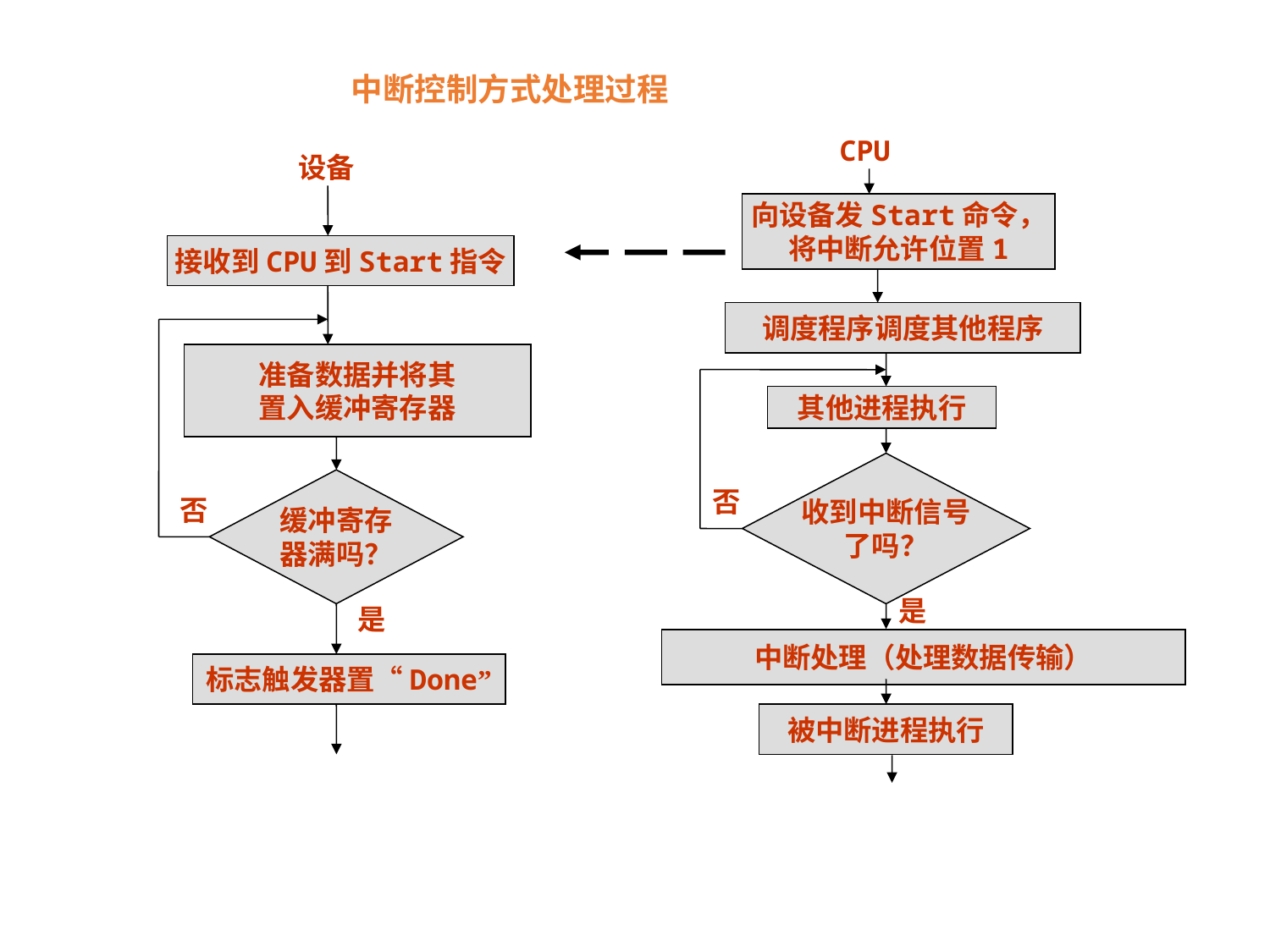

中断控制方式处理过程
CPU
设备

向设备发Start命令，
将中断允许位置1
接收到CPU到Start指令

调度程序调度其他程序
准备数据并将其
置入缓冲寄存器

其他进程执行

收到中断信号
了吗？
缓冲寄存
器满吗？
否
否

是
是

标志触发器置“Done”

被中断进程执行

中断处理（处理数据传输）